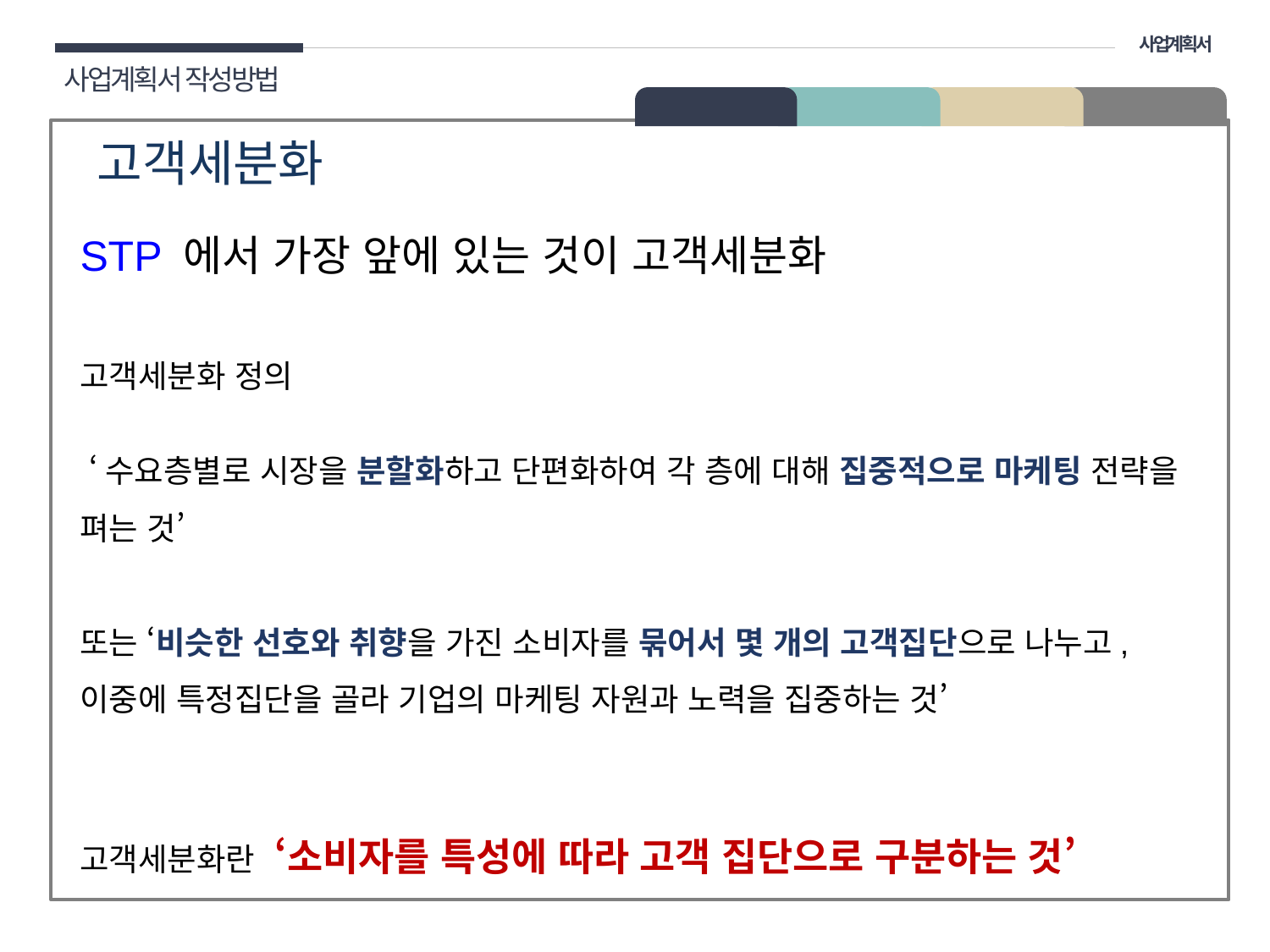

사업계획서
사업계획서 작성방법
01 개요

고객세분화
STP 에서 가장 앞에 있는 것이 고객세분화

고객세분화 정의

 ‘수요층별로 시장을 분할화하고 단편화하여 각 층에 대해 집중적으로 마케팅 전략을 펴는 것’

또는 ‘비슷한 선호와 취향을 가진 소비자를 묶어서 몇 개의 고객집단으로 나누고, 이중에 특정집단을 골라 기업의 마케팅 자원과 노력을 집중하는 것’

고객세분화란  ‘소비자를 특성에 따라 고객 집단으로 구분하는 것’